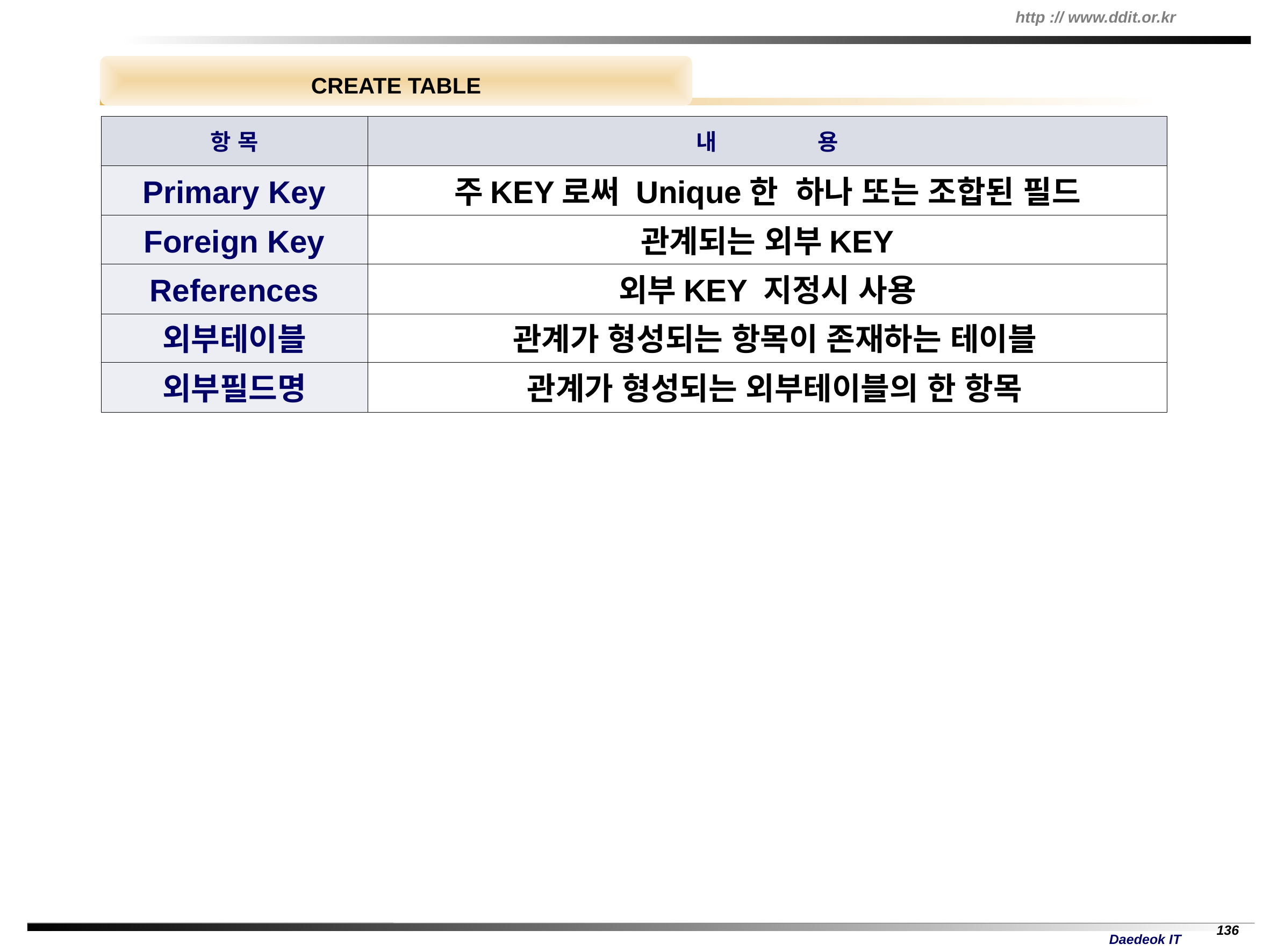

CREATE TABLE

항 목
내                용
Primary Key
주KEY로써 Unique한  하나 또는 조합된 필드
Foreign Key
관계되는 외부KEY
References
외부KEY 지정시 사용
외부테이블
 관계가 형성되는 항목이 존재하는 테이블
외부필드명
 관계가 형성되는 외부테이블의 한 항목